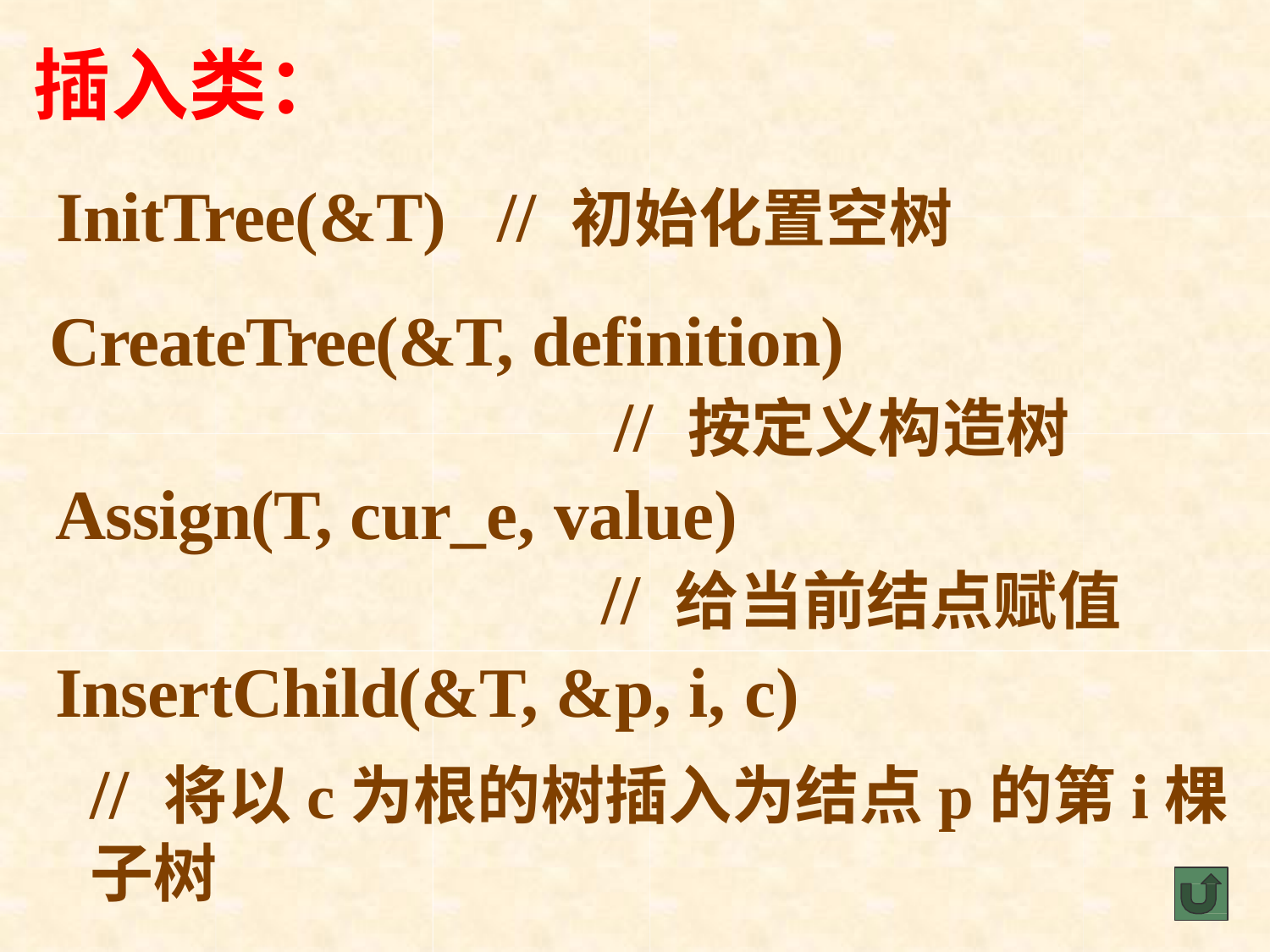

# 插入类：
InitTree(&T)	// 初始化置空树
CreateTree(&T, definition)
// 按定义构造树
Assign(T, cur_e, value)
// 给当前结点赋值
InsertChild(&T, &p, i, c)
// 将以c为根的树插入为结点p的第i棵子树